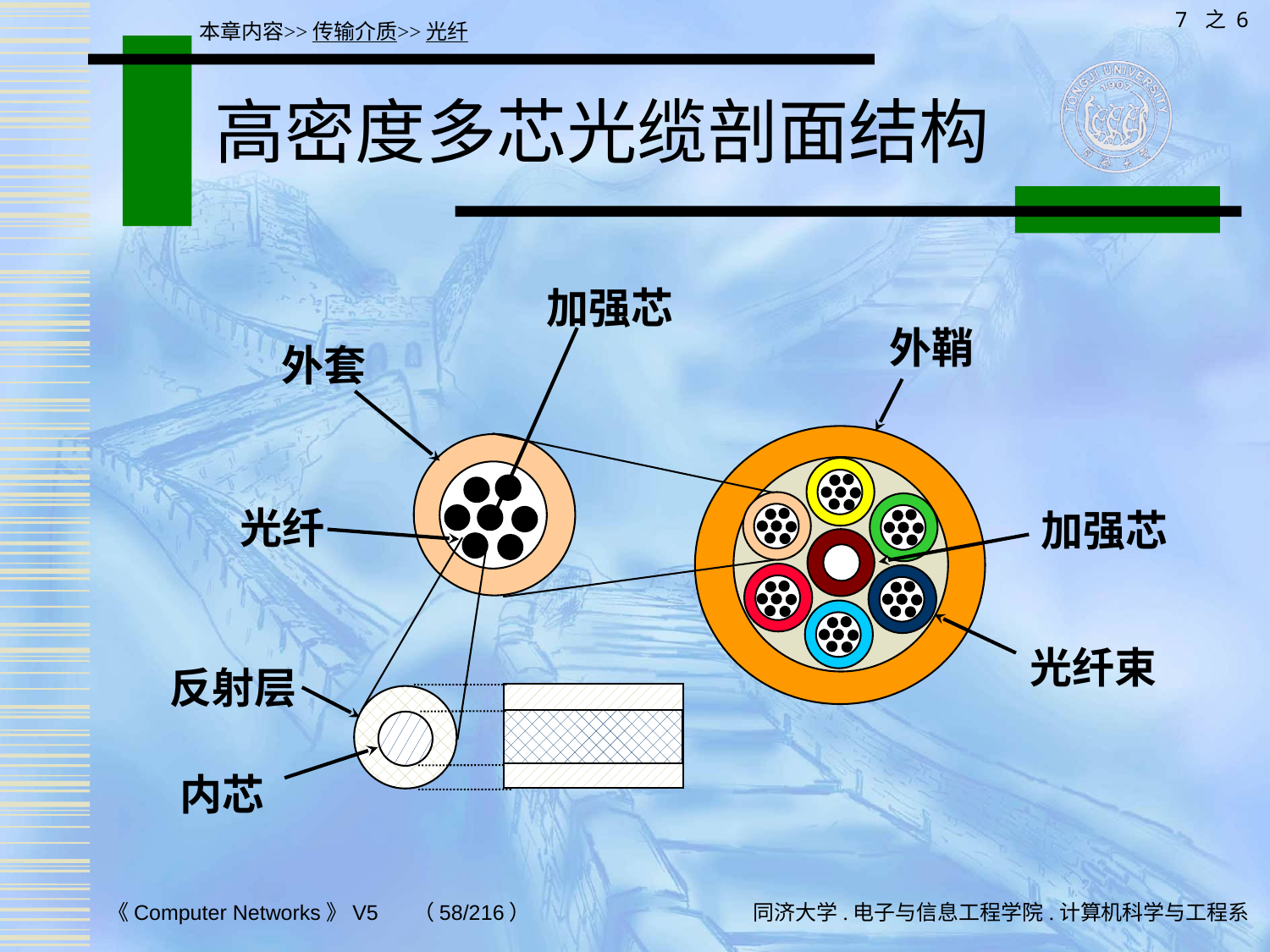

7 之 6
本章内容>>传输介质>>光纤
# 高密度多芯光缆剖面结构
加强芯
外鞘

外套

光纤
加强芯

光纤束
反射层

内芯